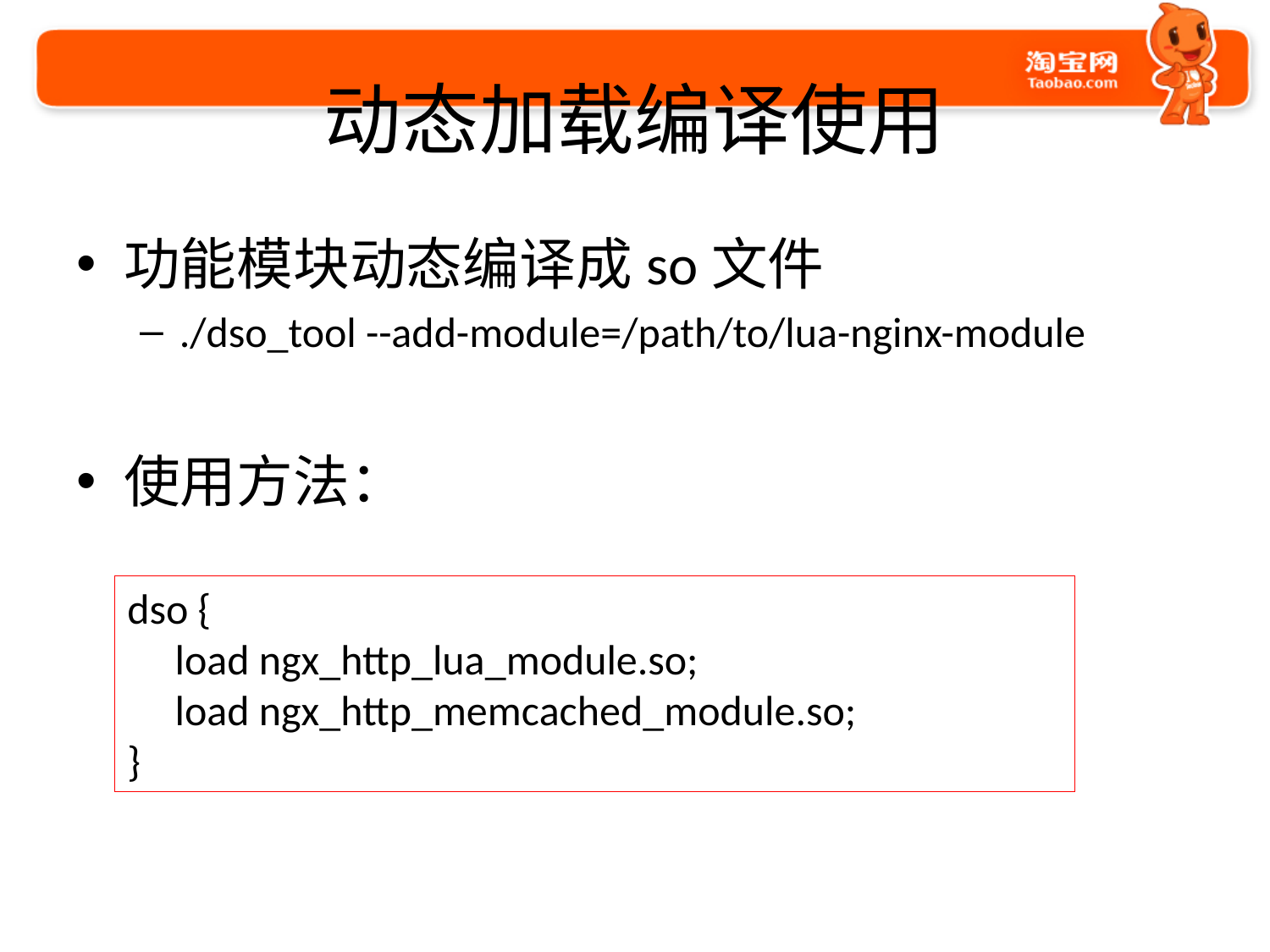

# 动态加载编译使用
功能模块动态编译成so文件
./dso_tool --add-module=/path/to/lua-nginx-module

使用方法：
dso {
     load ngx_http_lua_module.so;
     load ngx_http_memcached_module.so;
}